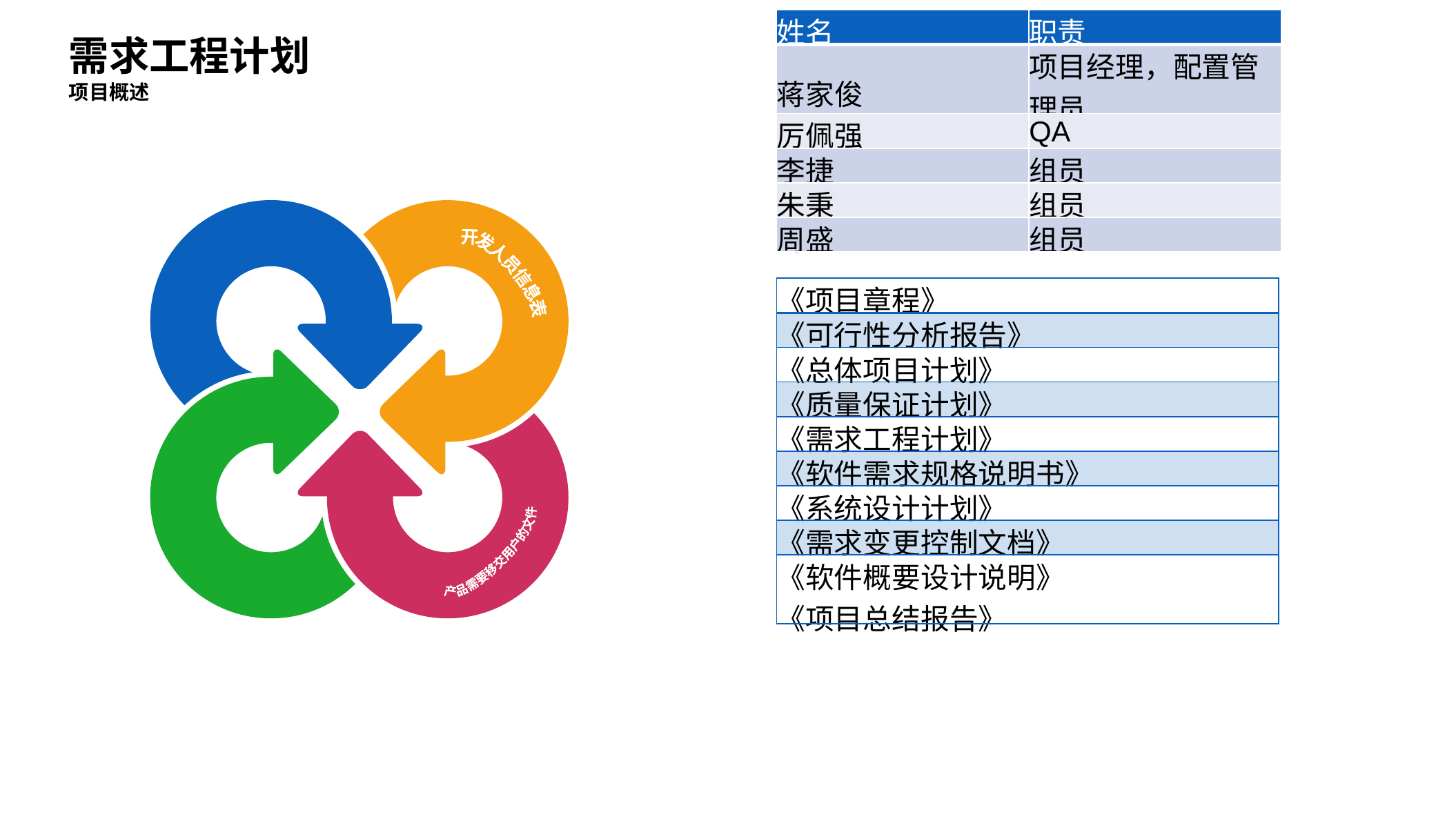

| 姓名 | 职责 |
| --- | --- |
| 蒋家俊 | 项目经理，配置管理员 |
| 厉佩强 | QA |
| 李捷 | 组员 |
| 朱秉 | 组员 |
| 周盛 | 组员 |
需求工程计划
项目概述

开发人员信息表

产品需要移交用户的文件
| 《项目章程》 |
| --- |
| 《可行性分析报告》 |
| 《总体项目计划》 |
| 《质量保证计划》 |
| 《需求工程计划》 |
| 《软件需求规格说明书》 |
| 《系统设计计划》 |
| 《需求变更控制文档》 |
| 《软件概要设计说明》 《项目总结报告》 |